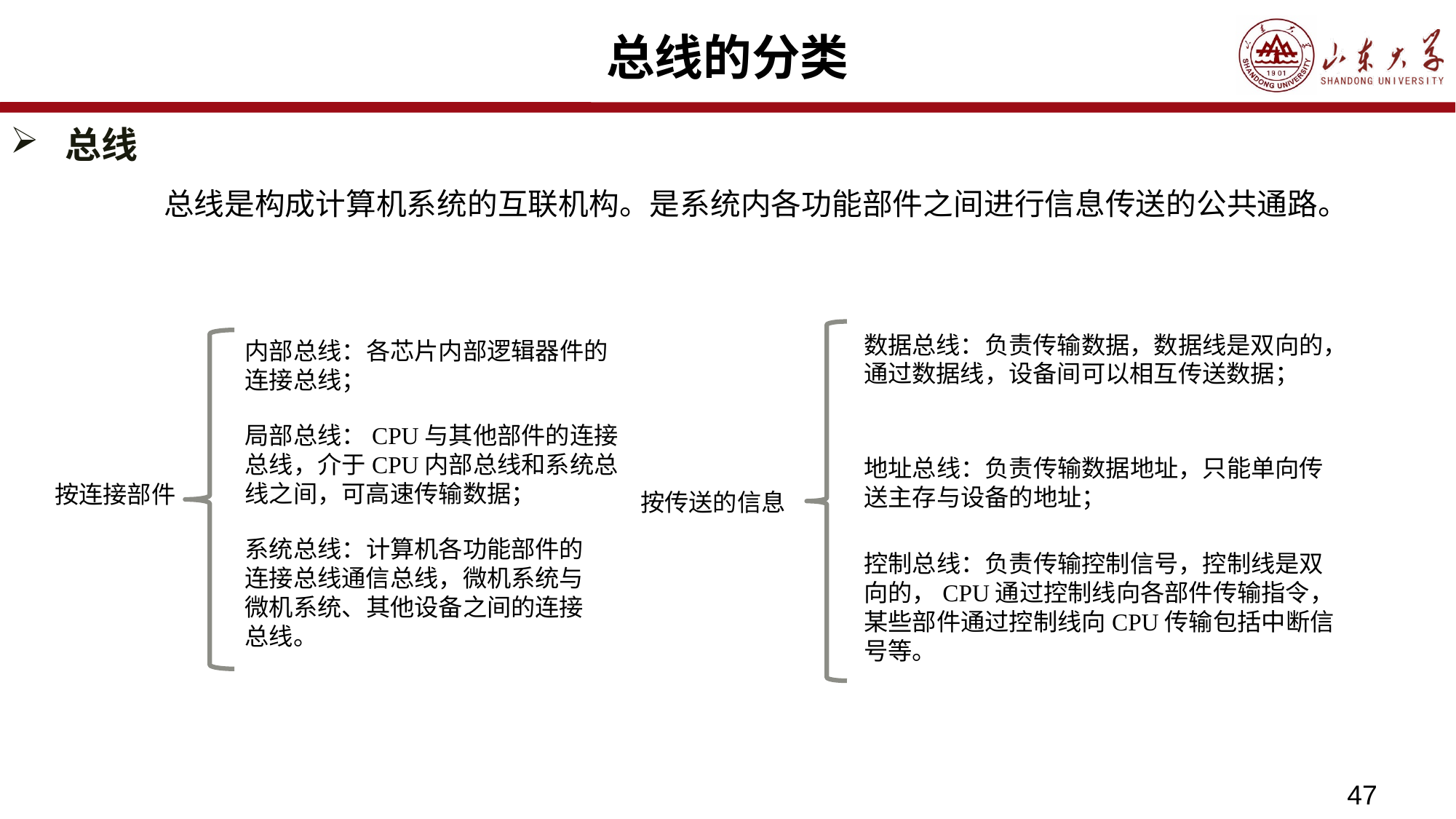

# 总线的分类
总线
	总线是构成计算机系统的互联机构。是系统内各功能部件之间进行信息传送的公共通路。

数据总线：负责传输数据，数据线是双向的，通过数据线，设备间可以相互传送数据；

内部总线：各芯片内部逻辑器件的连接总线；
局部总线：CPU与其他部件的连接总线，介于CPU内部总线和系统总线之间，可高速传输数据；
地址总线：负责传输数据地址，只能单向传送主存与设备的地址；
按连接部件
按传送的信息
系统总线：计算机各功能部件的连接总线通信总线，微机系统与微机系统、其他设备之间的连接总线。
控制总线：负责传输控制信号，控制线是双向的，CPU通过控制线向各部件传输指令，某些部件通过控制线向CPU传输包括中断信号等。
47